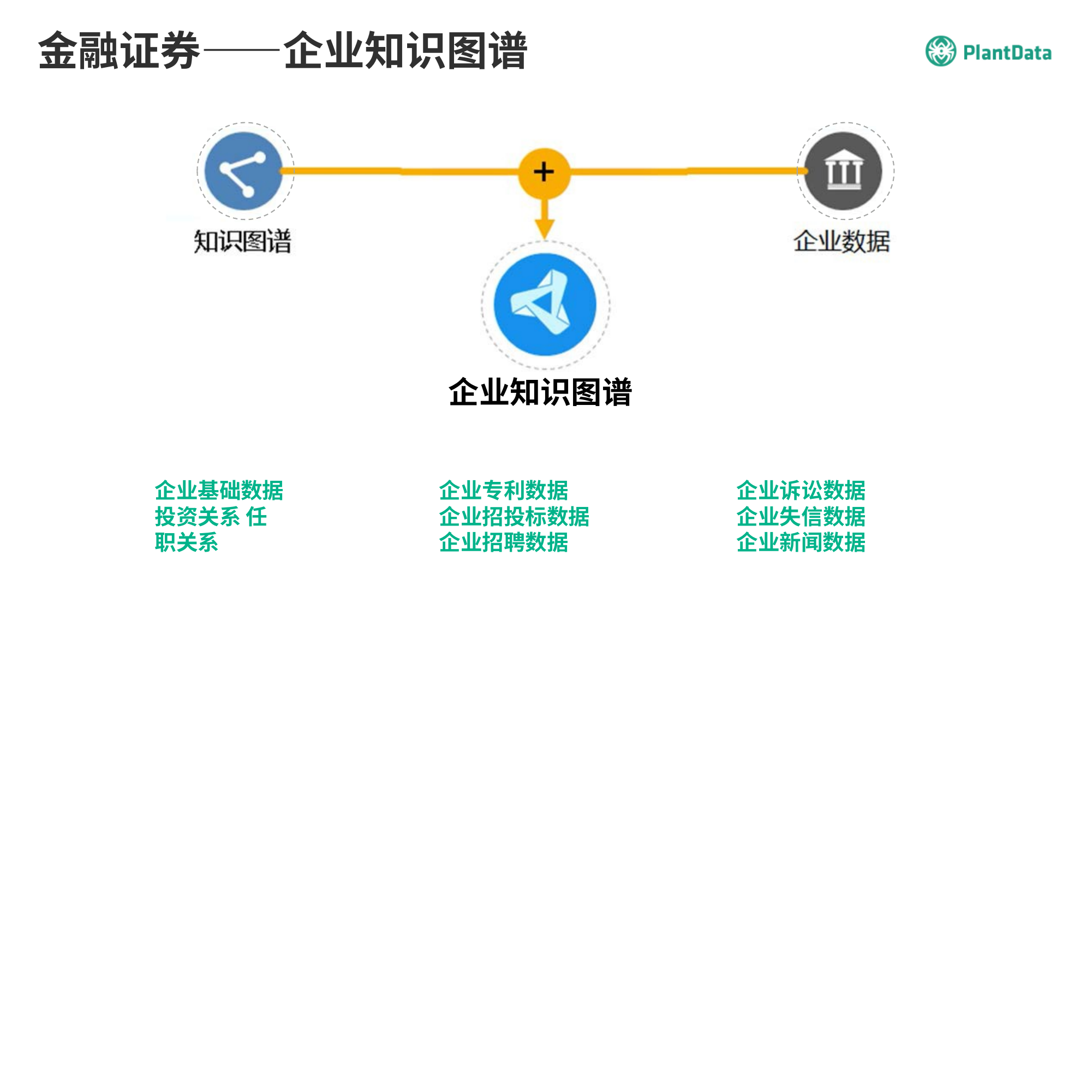

金融证券——企业知识图谱

企业知识图谱
企业基础数据 投资关系 任职关系
企业专利数据 企业招投标数据 企业招聘数据
企业诉讼数据 企业失信数据 企业新闻数据